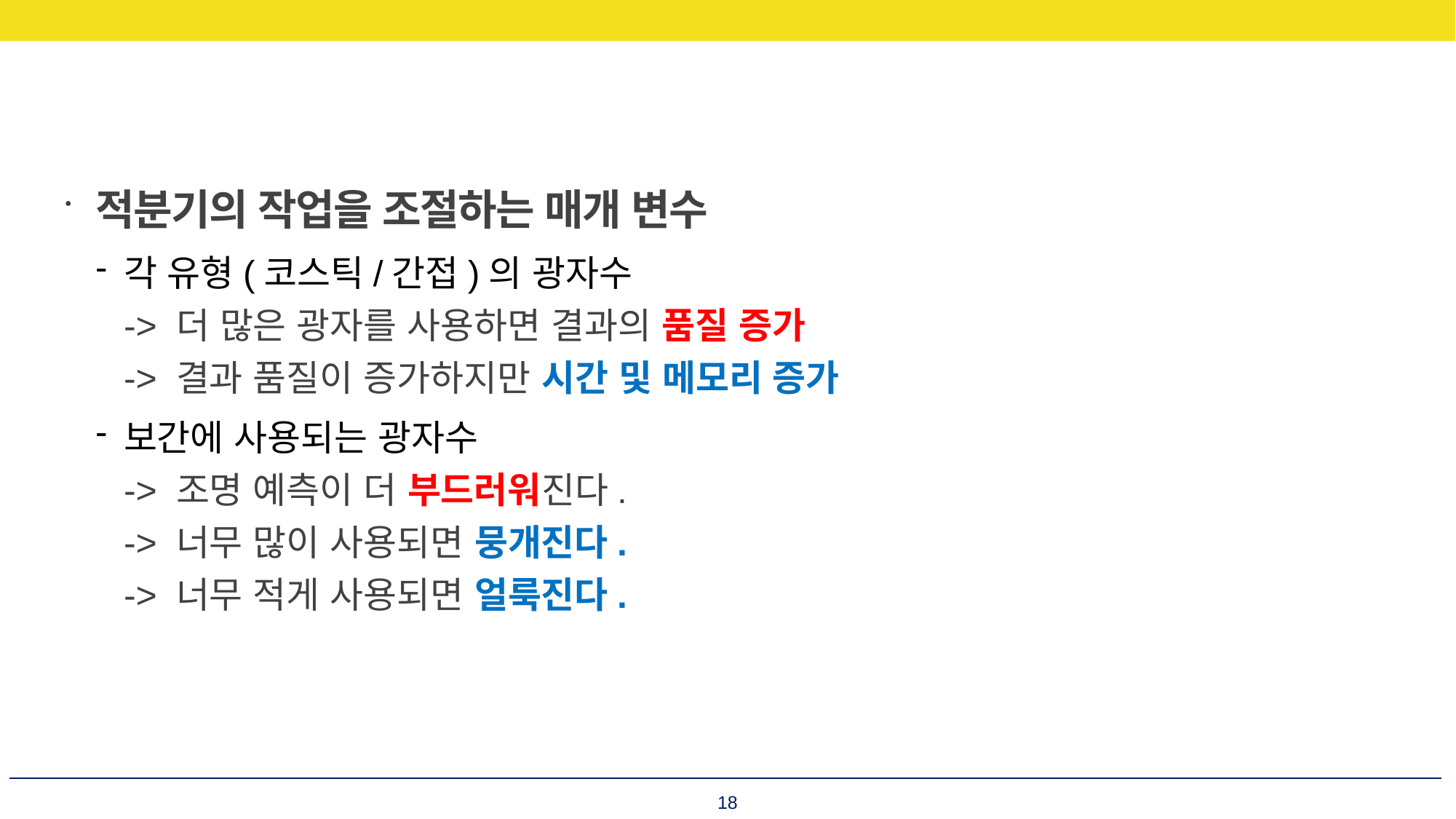

적분기의 작업을 조절하는 매개 변수
각 유형(코스틱/간접)의 광자수
-> 더 많은 광자를 사용하면 결과의 품질 증가
-> 결과 품질이 증가하지만 시간 및 메모리 증가
보간에 사용되는 광자수
-> 조명 예측이 더 부드러워진다.
-> 너무 많이 사용되면 뭉개진다.
-> 너무 적게 사용되면 얼룩진다.
18